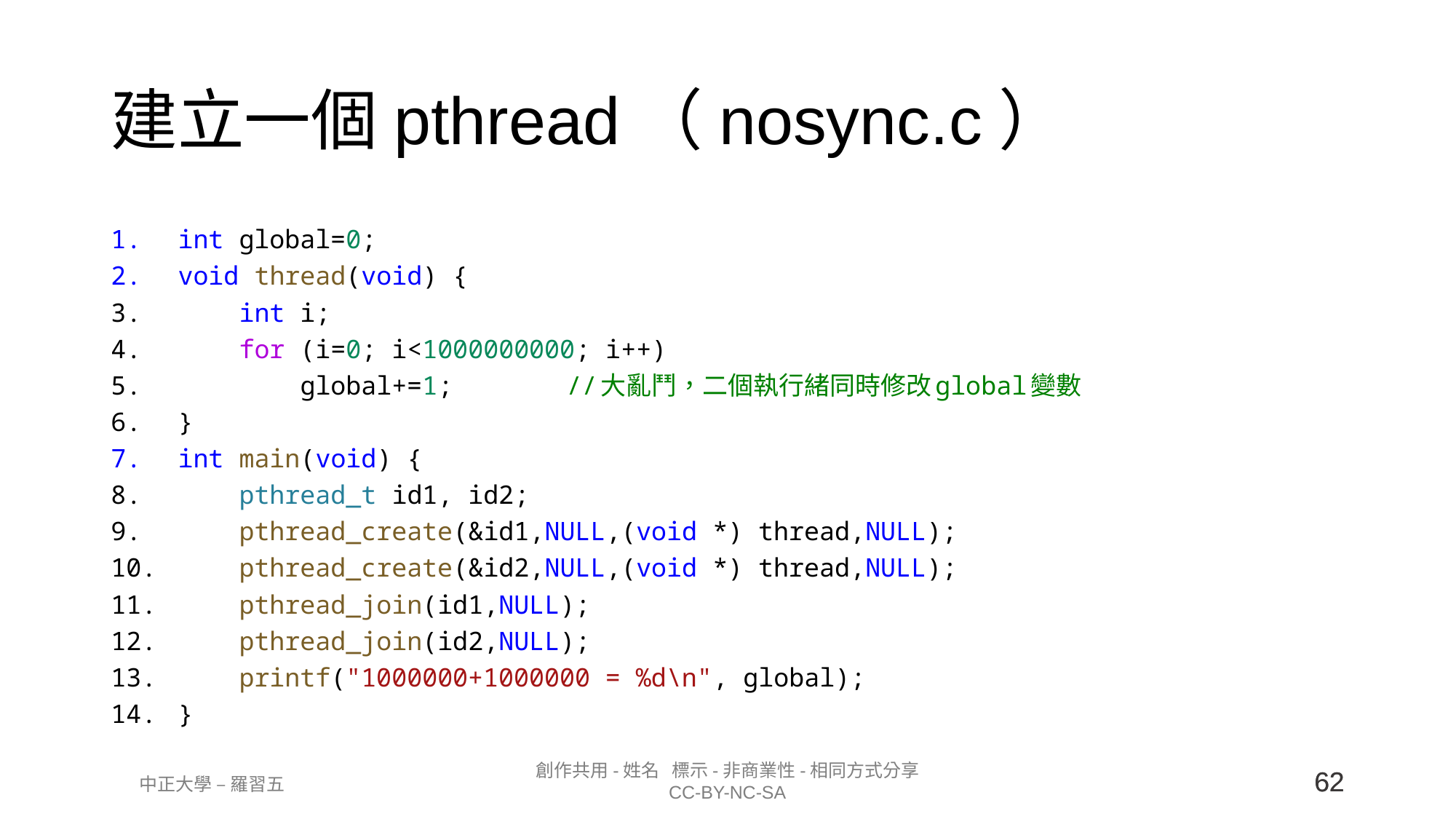

# 建立一個pthread（nosync.c）
int global=0;
void thread(void) {
    int i;
    for (i=0; i<1000000000; i++)
        global+=1;	    //大亂鬥，二個執行緒同時修改global變數
}
int main(void) {
    pthread_t id1, id2;
    pthread_create(&id1,NULL,(void *) thread,NULL);
    pthread_create(&id2,NULL,(void *) thread,NULL);
    pthread_join(id1,NULL);
    pthread_join(id2,NULL);
    printf("1000000+1000000 = %d\n", global);
}